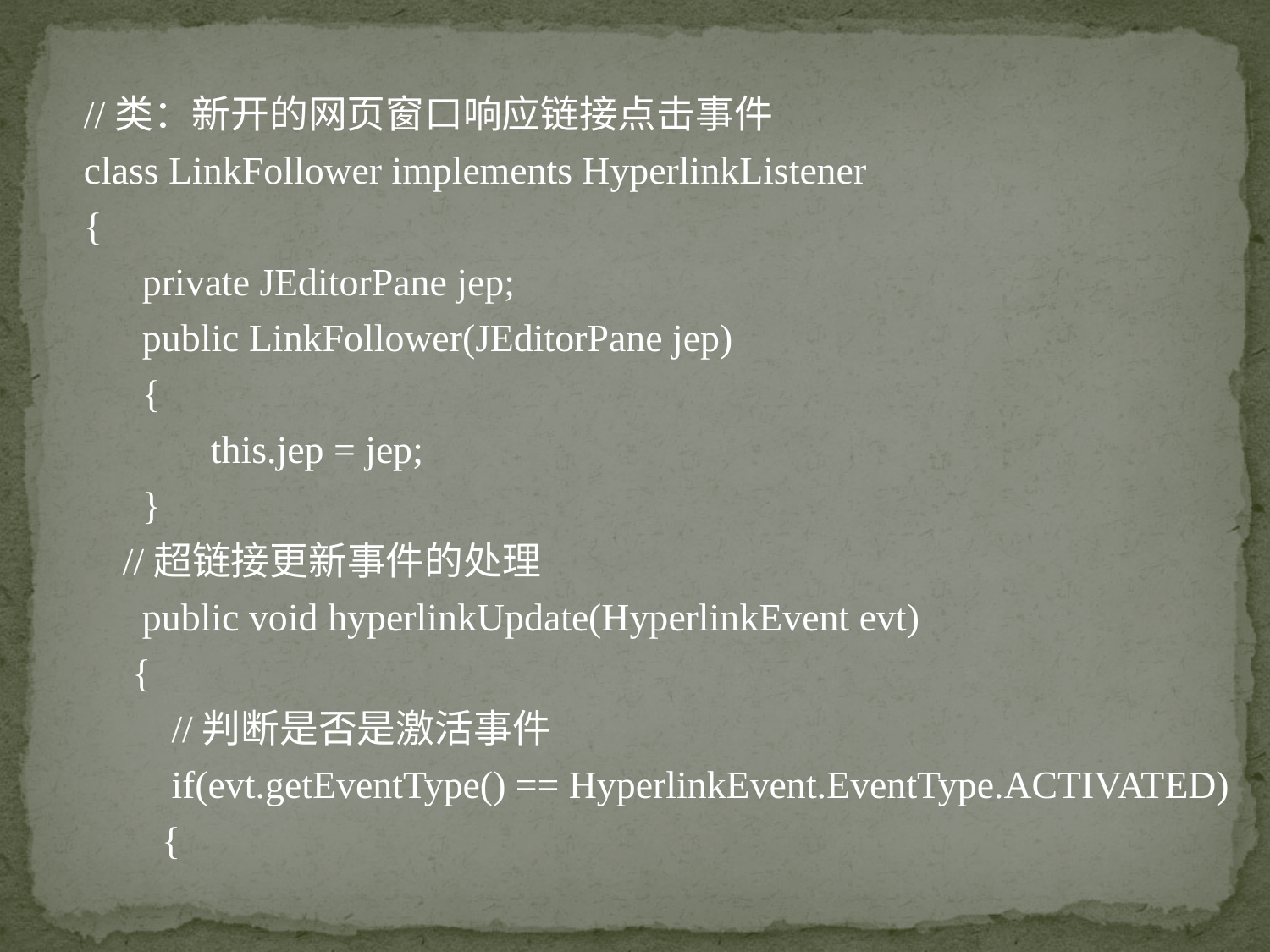

//类：新开的网页窗口响应链接点击事件
class LinkFollower implements HyperlinkListener
{
      private JEditorPane jep;
      public LinkFollower(JEditorPane jep)
      {
	this.jep = jep;
      }
    //超链接更新事件的处理
      public void hyperlinkUpdate(HyperlinkEvent evt)
     {
         //判断是否是激活事件
         if(evt.getEventType() == HyperlinkEvent.EventType.ACTIVATED)
        {